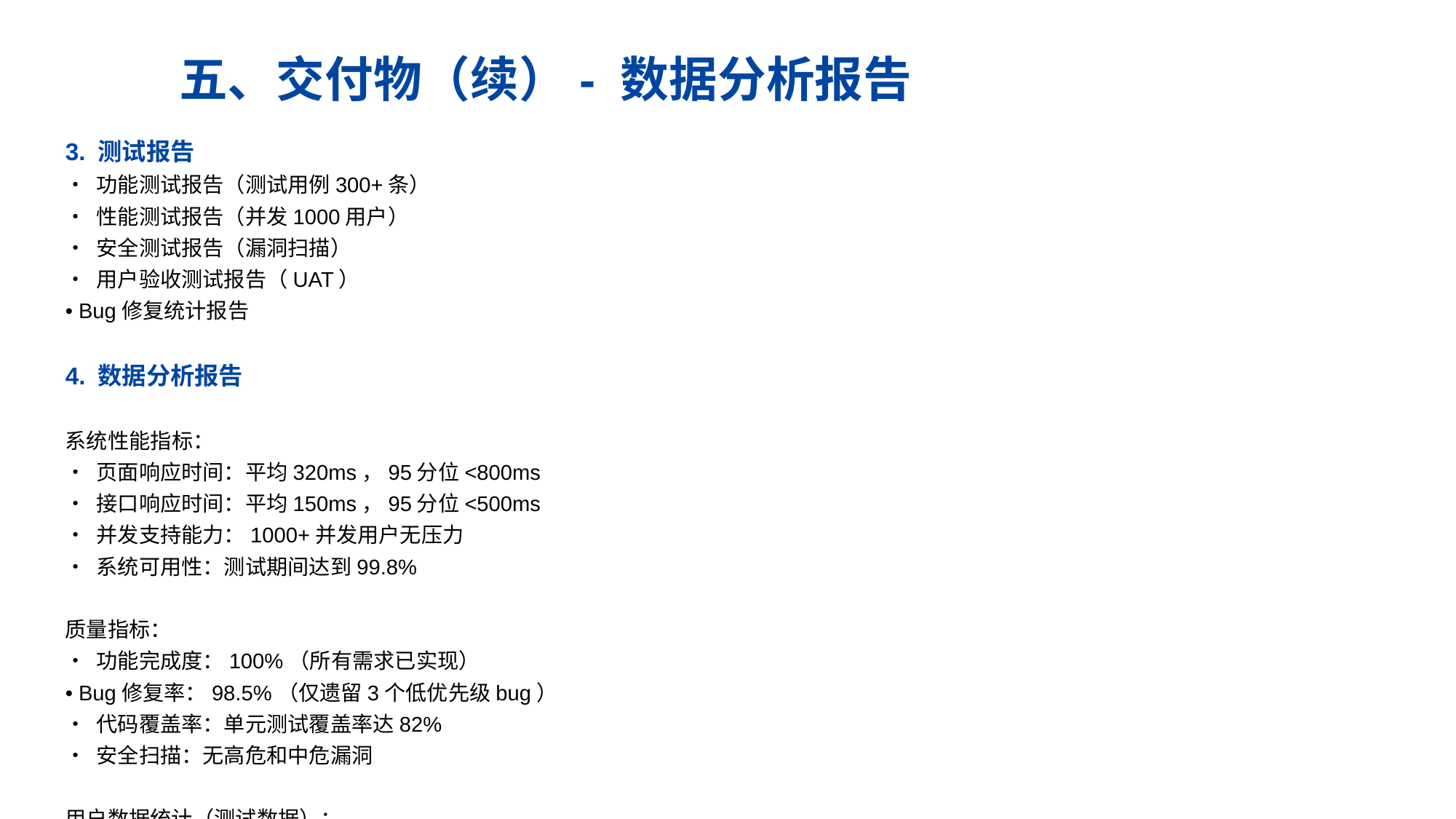

五、交付物（续）- 数据分析报告
3. 测试报告
• 功能测试报告（测试用例300+条）
• 性能测试报告（并发1000用户）
• 安全测试报告（漏洞扫描）
• 用户验收测试报告（UAT）
• Bug修复统计报告

4. 数据分析报告

系统性能指标：
• 页面响应时间：平均320ms，95分位<800ms
• 接口响应时间：平均150ms，95分位<500ms
• 并发支持能力：1000+并发用户无压力
• 系统可用性：测试期间达到99.8%

质量指标：
• 功能完成度：100%（所有需求已实现）
• Bug修复率：98.5%（仅遗留3个低优先级bug）
• 代码覆盖率：单元测试覆盖率达82%
• 安全扫描：无高危和中危漏洞

用户数据统计（测试数据）：
• 注册用户：1500+测试账号
• 订单数据：3000+测试订单
• 核销记录：2500+核销记录